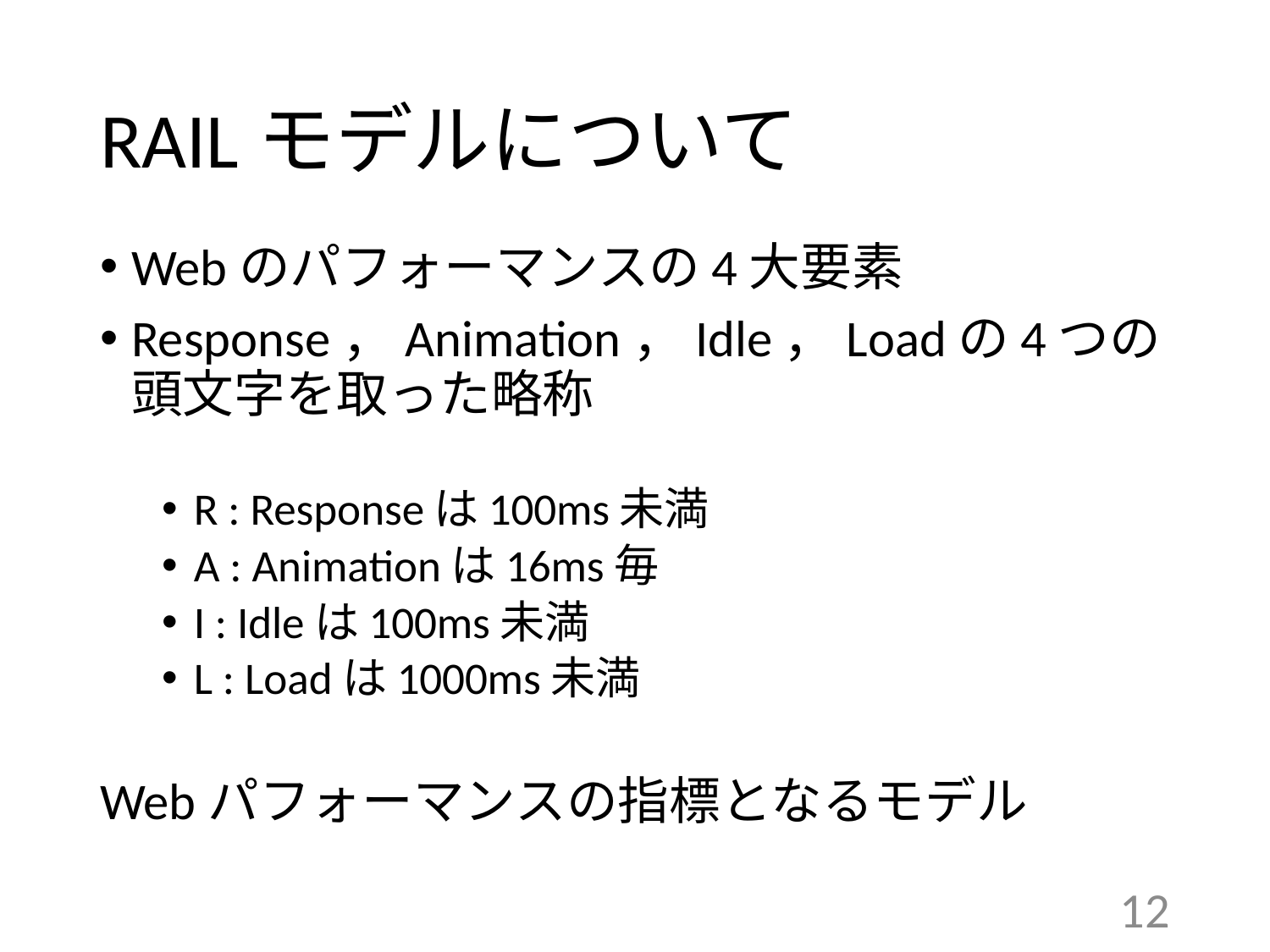

# RAILモデルについて
Webのパフォーマンスの4大要素
Response，Animation，Idle，Loadの4つの頭文字を取った略称
R : Responseは100ms未満
A : Animationは16ms毎
I : Idleは100ms未満
L : Loadは1000ms未満
Webパフォーマンスの指標となるモデル
12